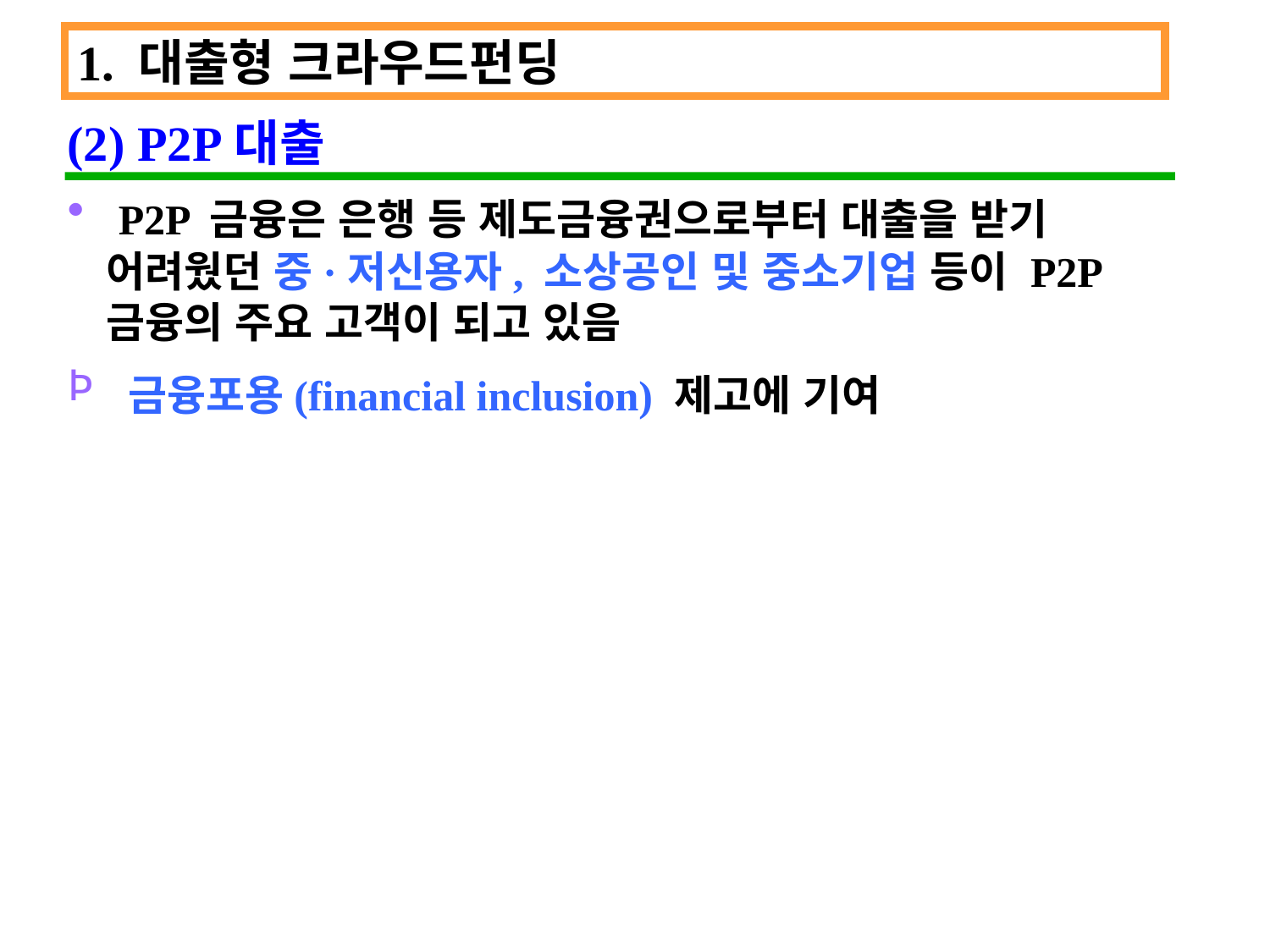

1. 대출형 크라우드펀딩
(2) P2P대출
 P2P 금융은 은행 등 제도금융권으로부터 대출을 받기 어려웠던 중·저신용자, 소상공인 및 중소기업 등이 P2P 금융의 주요 고객이 되고 있음
 금융포용(financial inclusion) 제고에 기여